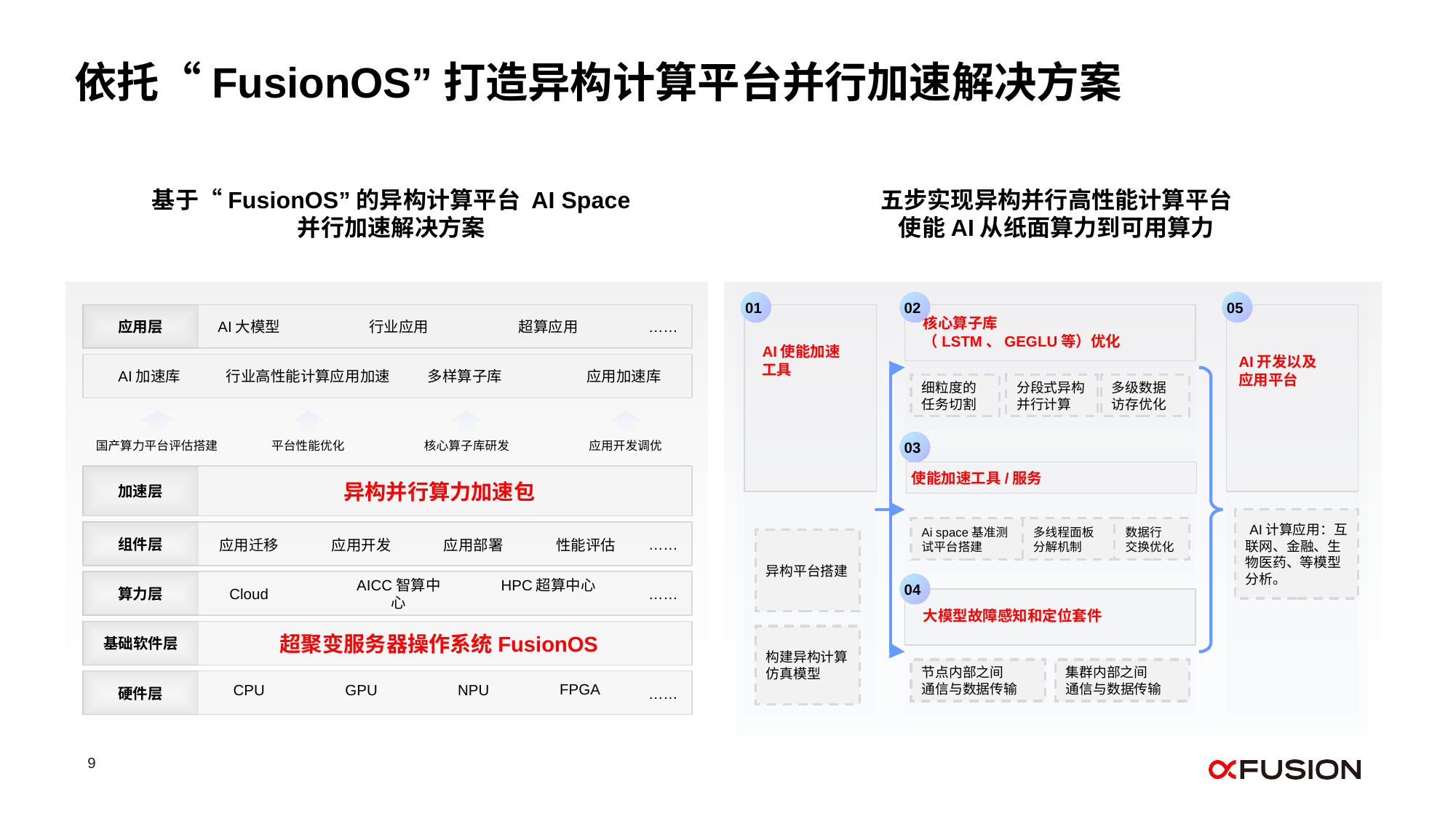

依托“FusionOS”打造异构计算平台并行加速解决方案
基于“FusionOS”的异构计算平台 AI Space
并行加速解决方案
五步实现异构并行高性能计算平台
使能AI从纸面算力到可用算力

01
02
05

AI大模型
行业应用
超算应用
核心算子库
（LSTM、GEGLU等）优化
……
应用层
AI使能加速工具
AI开发以及应用平台

行业高性能计算应用加速
AI加速库
多样算子库
应用加速库

细粒度的
任务切割
分段式异构并行计算
多级数据访存优化

平台性能优化

核心算子库研发

应用开发调优

国产算力平台评估搭建
03

使能加速工具/服务
异构并行算力加速包
加速层
 AI计算应用：互联网、金融、生物医药、等模型分析。
Ai space基准测试平台搭建
多线程面板分解机制
数据行
交换优化

异构平台搭建
组件层
……
性能评估
应用开发
应用部署
应用迁移

04
Cloud
AICC智算中心
HPC超算中心
算力层
……

大模型故障感知和定位套件

超聚变服务器操作系统FusionOS
构建异构计算
仿真模型
基础软件层
节点内部之间
通信与数据传输
集群内部之间
通信与数据传输

FPGA
GPU
NPU
CPU
……
硬件层